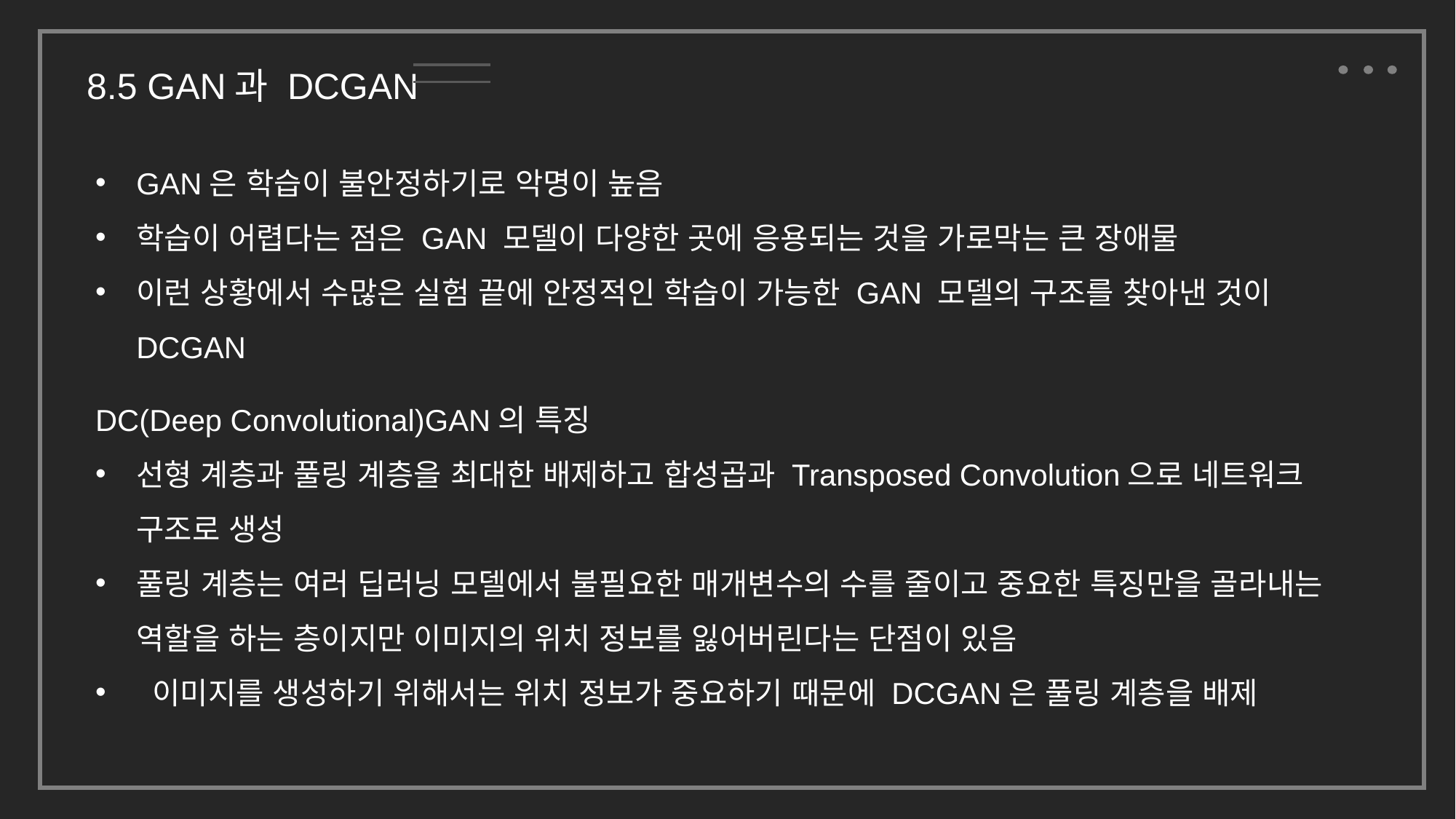

8.5 GAN과 DCGAN

GAN은 학습이 불안정하기로 악명이 높음
학습이 어렵다는 점은 GAN 모델이 다양한 곳에 응용되는 것을 가로막는 큰 장애물
이런 상황에서 수많은 실험 끝에 안정적인 학습이 가능한 GAN 모델의 구조를 찾아낸 것이 DCGAN

DC(Deep Convolutional)GAN의 특징
선형 계층과 풀링 계층을 최대한 배제하고 합성곱과 Transposed Convolution으로 네트워크 구조로 생성
풀링 계층는 여러 딥러닝 모델에서 불필요한 매개변수의 수를 줄이고 중요한 특징만을 골라내는 역할을 하는 층이지만 이미지의 위치 정보를 잃어버린다는 단점이 있음
 이미지를 생성하기 위해서는 위치 정보가 중요하기 때문에 DCGAN은 풀링 계층을 배제